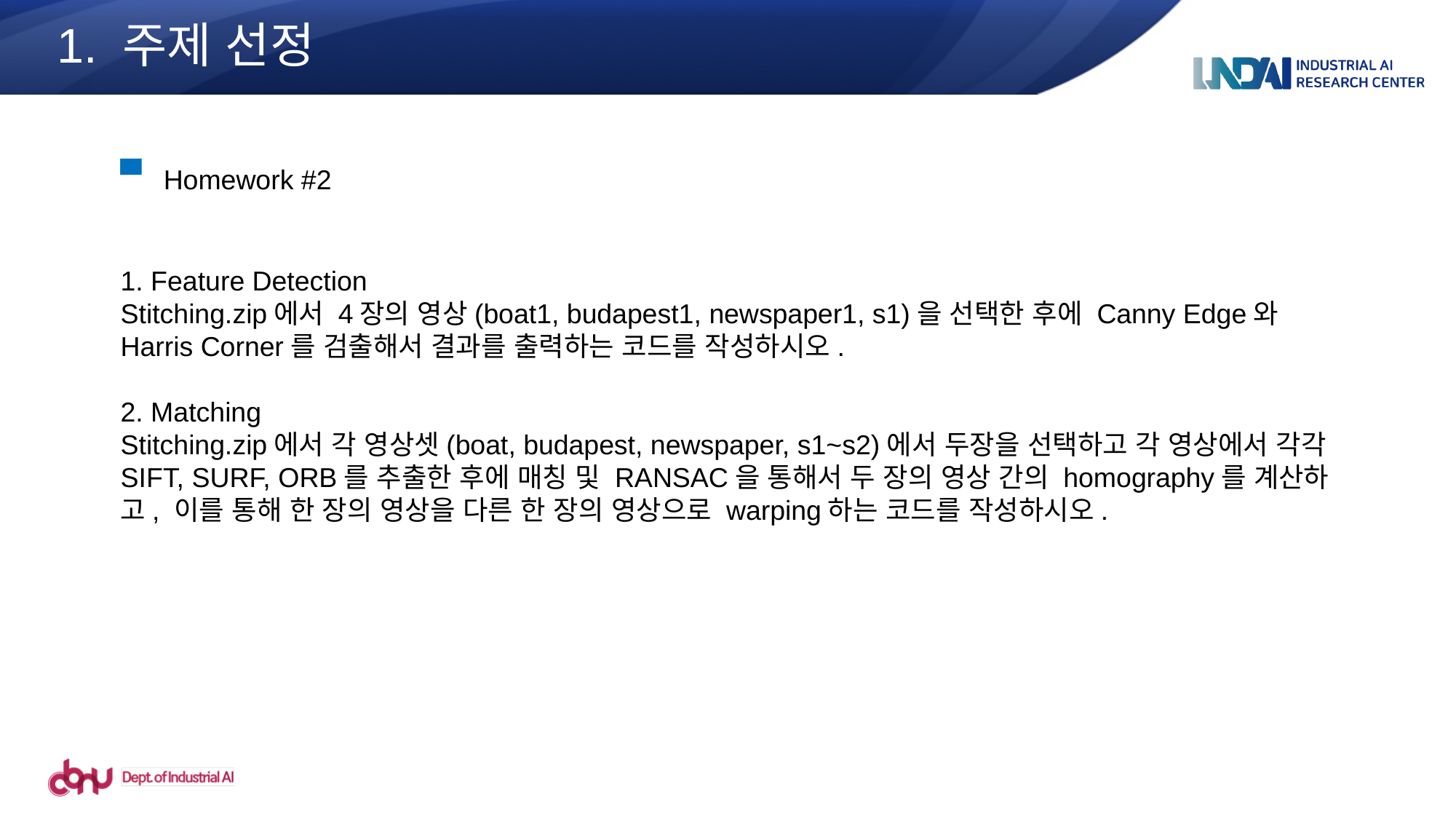

1. 주제 선정
Homework #2

1. Feature Detection
Stitching.zip에서 4장의 영상(boat1, budapest1, newspaper1, s1)을 선택한 후에 Canny Edge와 Harris Corner를 검출해서 결과를 출력하는 코드를 작성하시오.
2. Matching
Stitching.zip에서 각 영상셋(boat, budapest, newspaper, s1~s2)에서 두장을 선택하고 각 영상에서 각각 SIFT, SURF, ORB를 추출한 후에 매칭 및 RANSAC을 통해서 두 장의 영상 간의 homography를 계산하고, 이를 통해 한 장의 영상을 다른 한 장의 영상으로 warping하는 코드를 작성하시오.